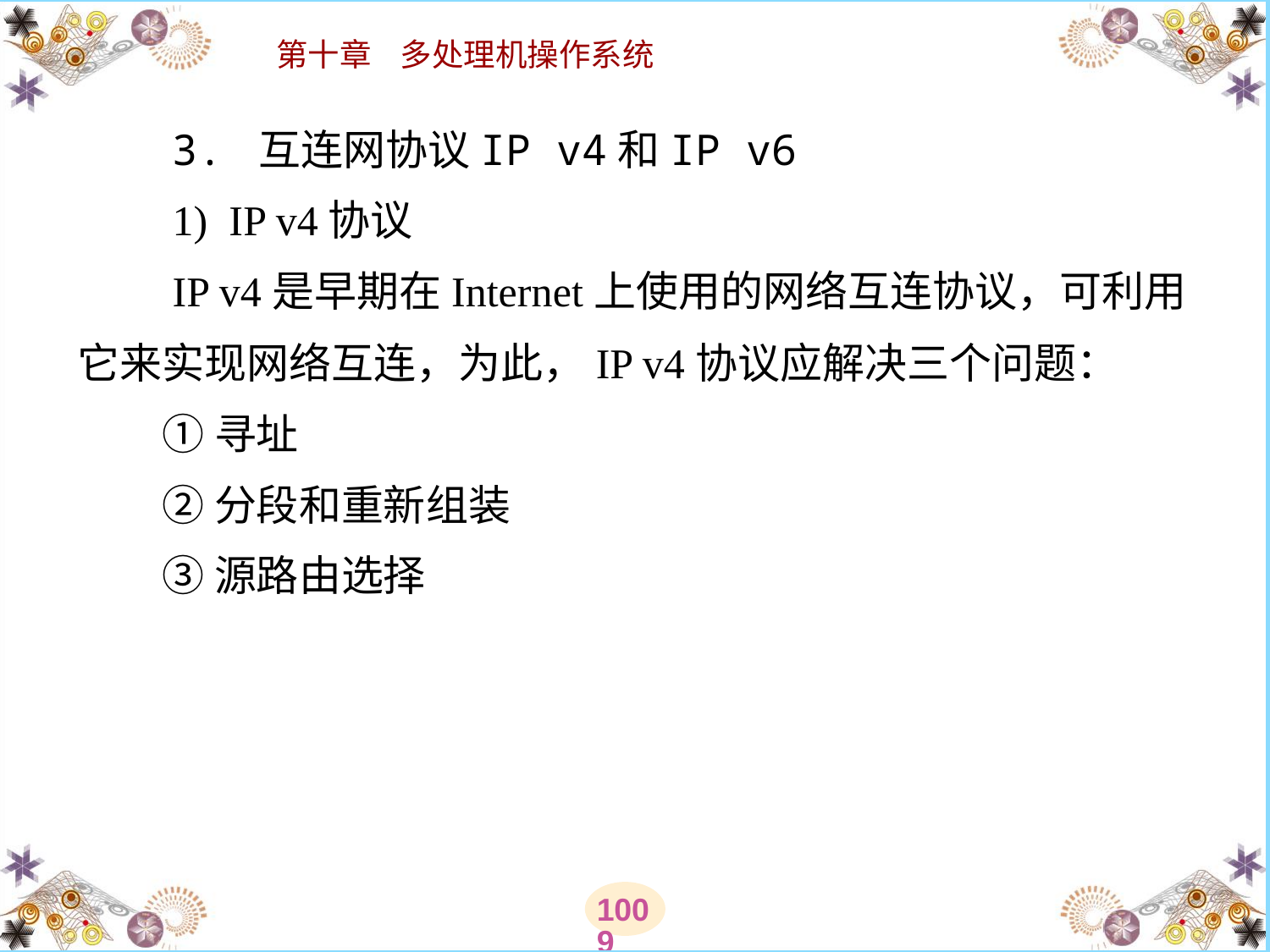

# 3. 互连网协议IP v4和IP v6 　　1)  IP v4协议 　　IP v4是早期在Internet上使用的网络互连协议，可利用它来实现网络互连，为此，IP v4协议应解决三个问题： 　　① 寻址 　　② 分段和重新组装 　　③ 源路由选择